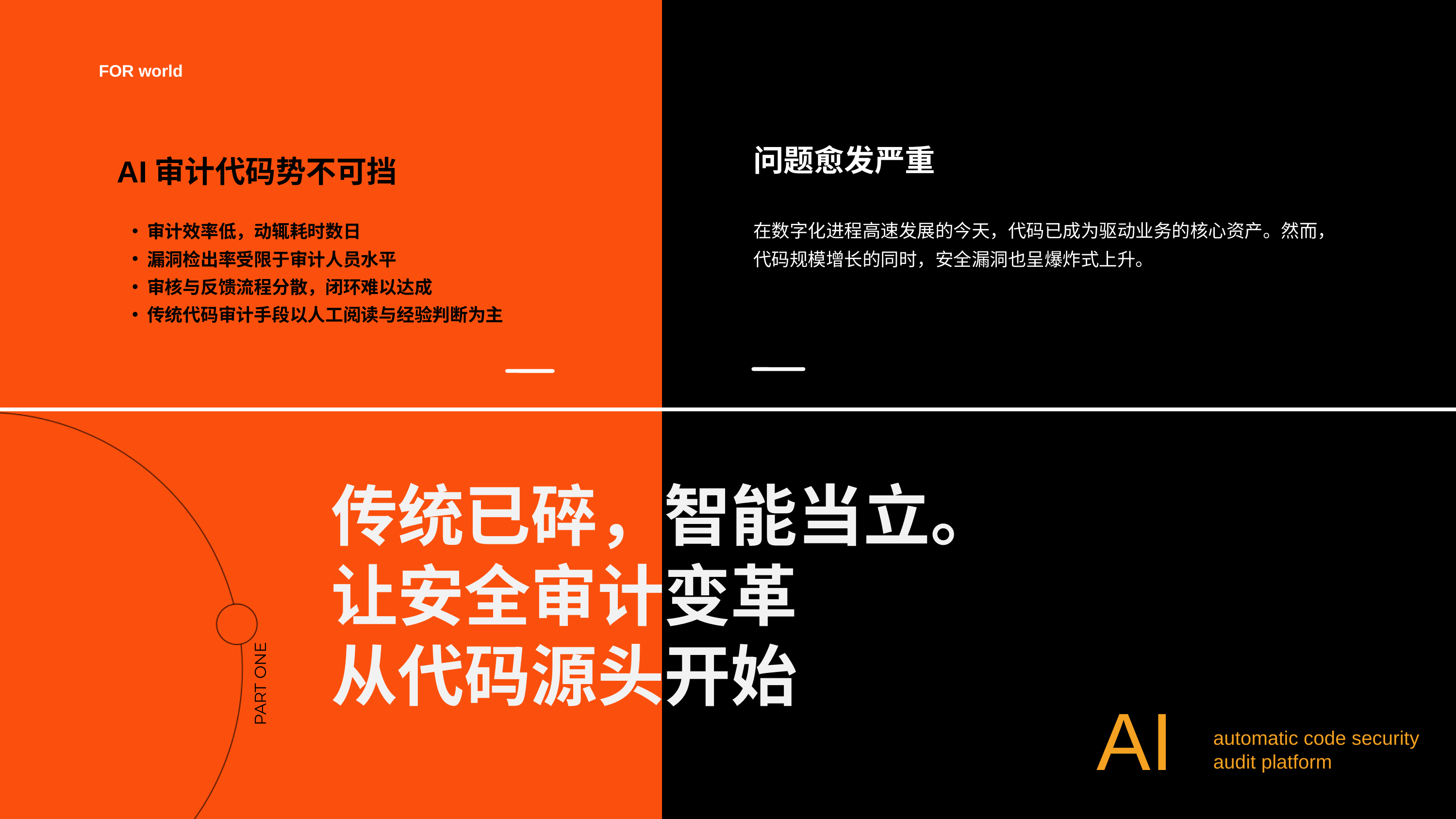

FOR world
问题愈发严重
AI审计代码势不可挡
在数字化进程高速发展的今天，代码已成为驱动业务的核心资产。然而，代码规模增长的同时，安全漏洞也呈爆炸式上升。
审计效率低，动辄耗时数日
漏洞检出率受限于审计人员水平
审核与反馈流程分散，闭环难以达成
传统代码审计手段以人工阅读与经验判断为主

传统已碎，智能当立。
让安全审计变革
从代码源头开始
PART ONE
AI
automatic code security audit platform